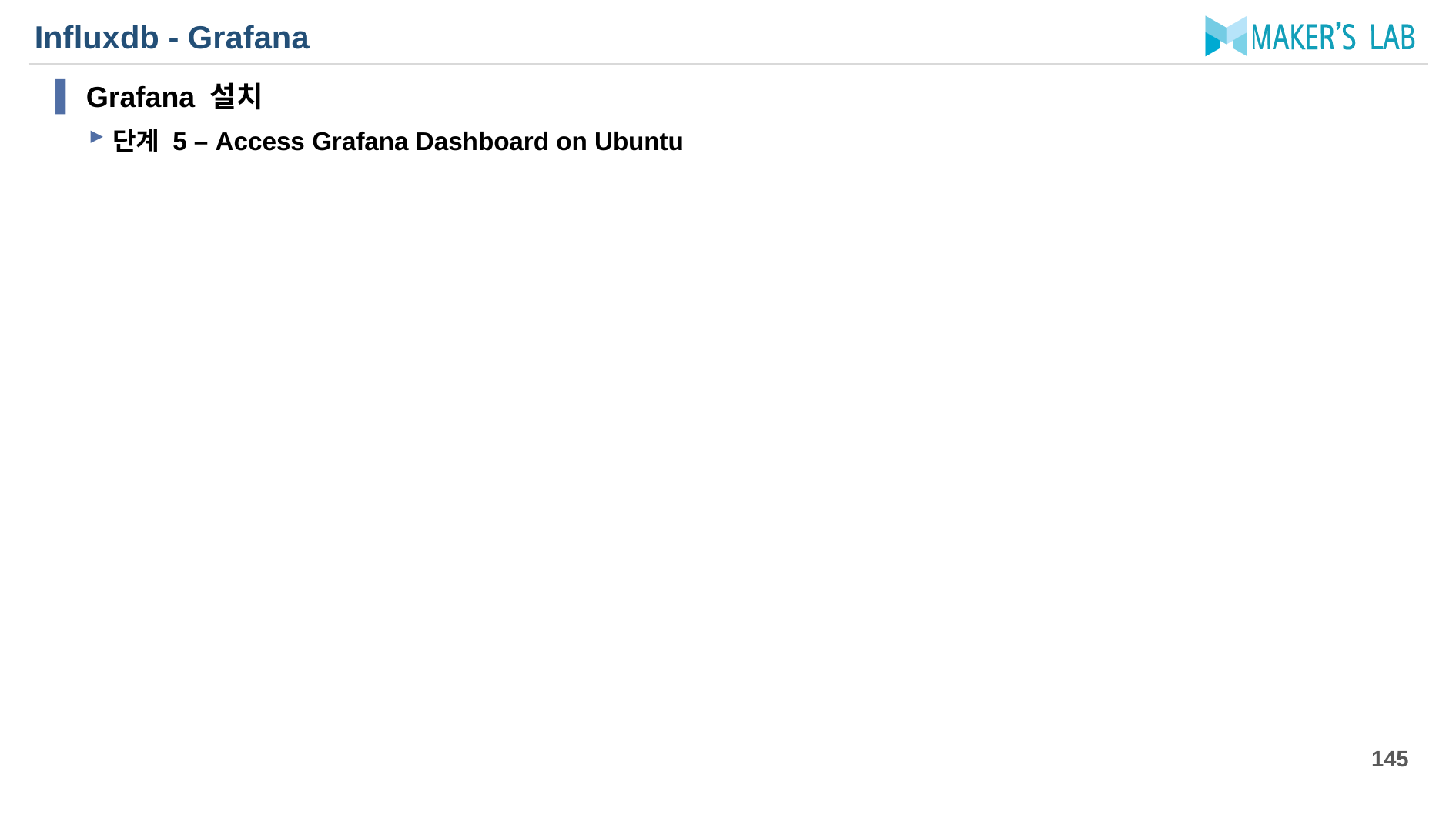

# Influxdb - Grafana
Grafana 설치
단계 5 – Access Grafana Dashboard on Ubuntu

145